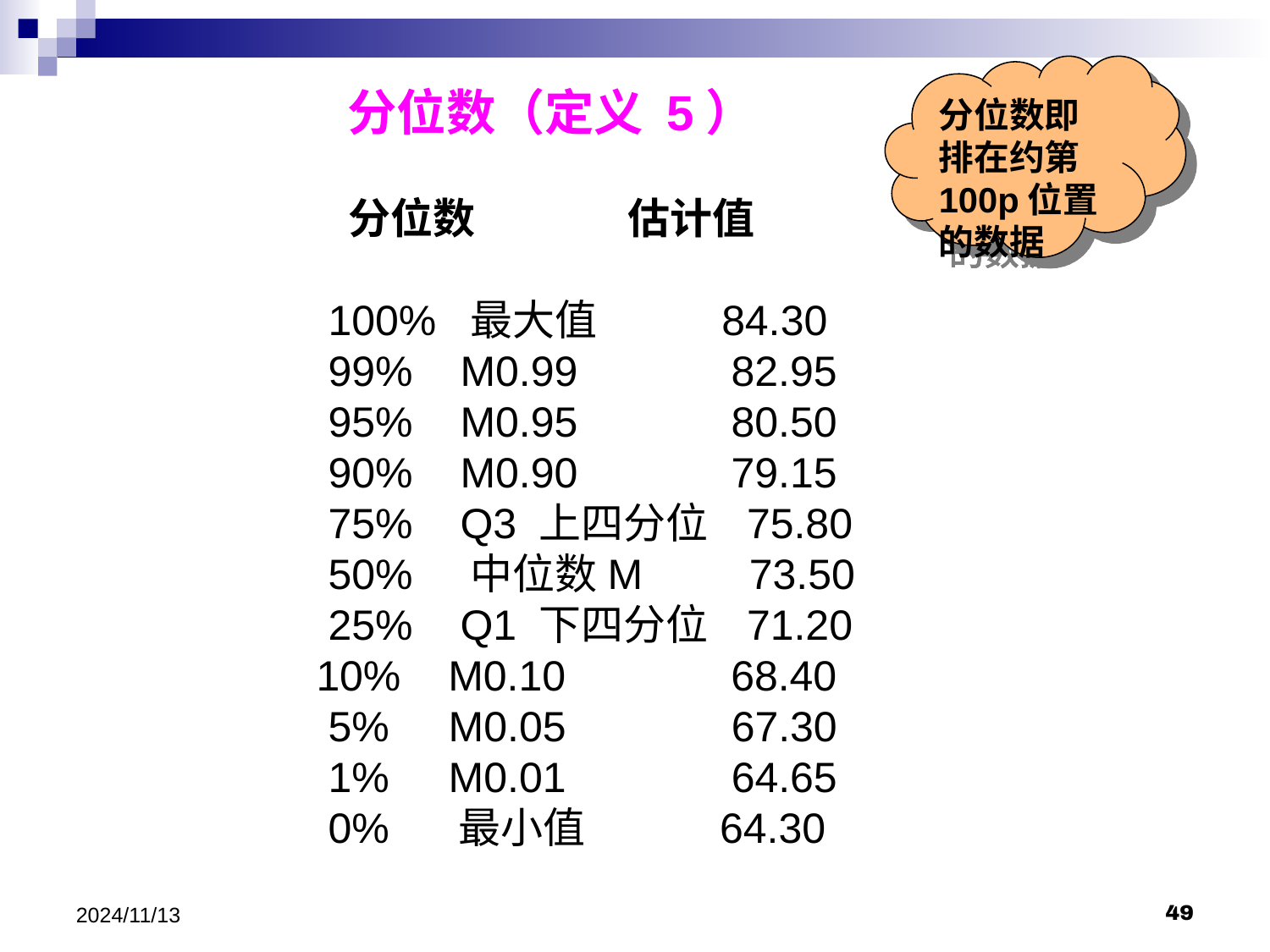

分位数（定义 5）

                     分位数                估计值

                100%  最大值            84.30
                99%    M0.99             82.95
                95%    M0.95             80.50
                90%    M0.90             79.15
                75%    Q3 上四分位   75.80
                50%    中位数M         73.50
                25%    Q1 下四分位   71.20
               10%    M0.10              68.40
                5%     M0.05              67.30
                1%     M0.01              64.65
                0%     最小值             64.30
分位数即排在约第100p位置的数据
2024/11/13
49